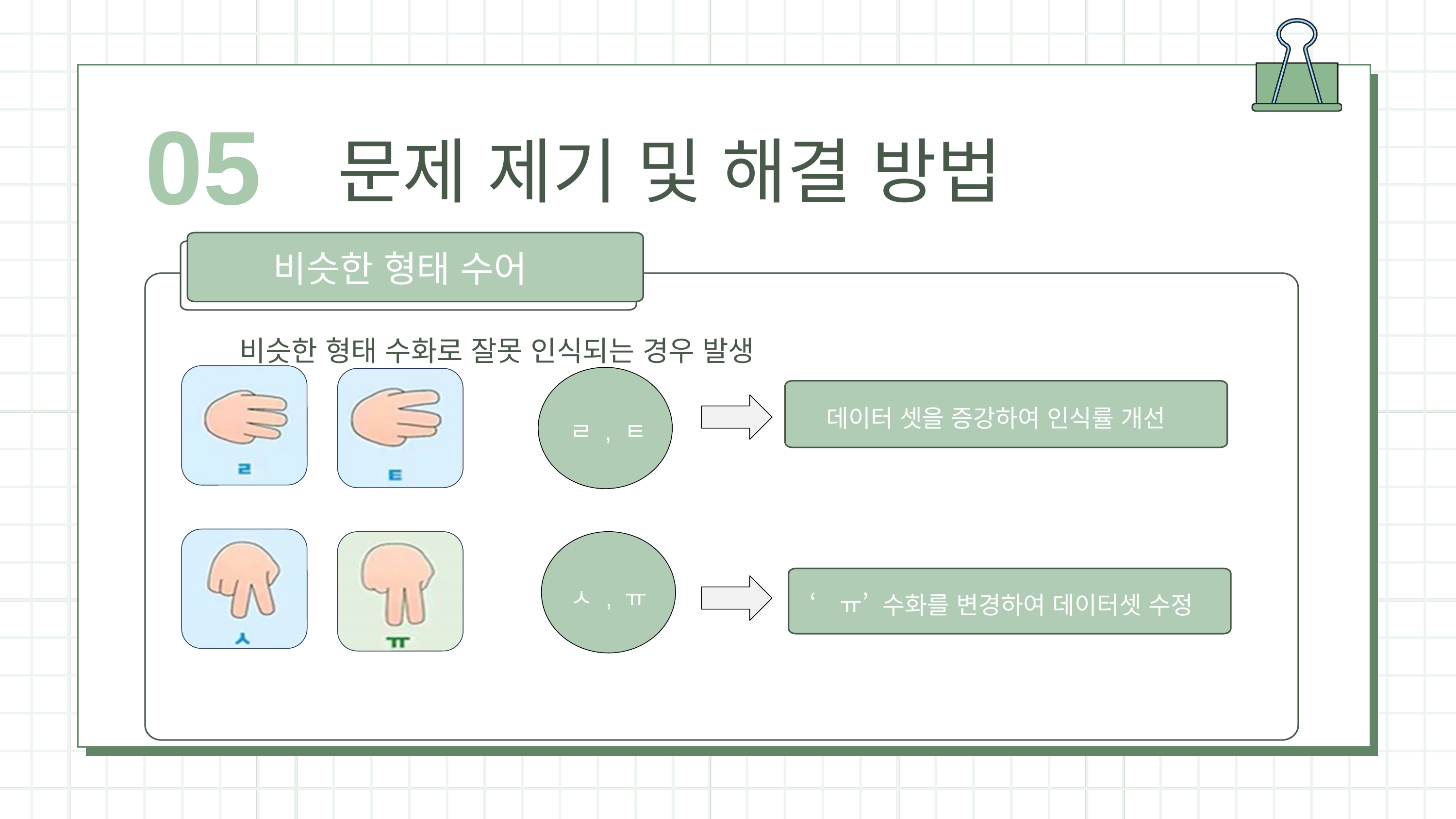

05
문제 제기 및 해결 방법

비슷한 형태 수어
비슷한 형태 수화로 잘못 인식되는 경우 발생

데이터 셋을 증강하여 인식률 개선

ㄹ , ㅌ

ㅅ , ㅠ

‘ㅠ’  수화를 변경하여 데이터셋 수정